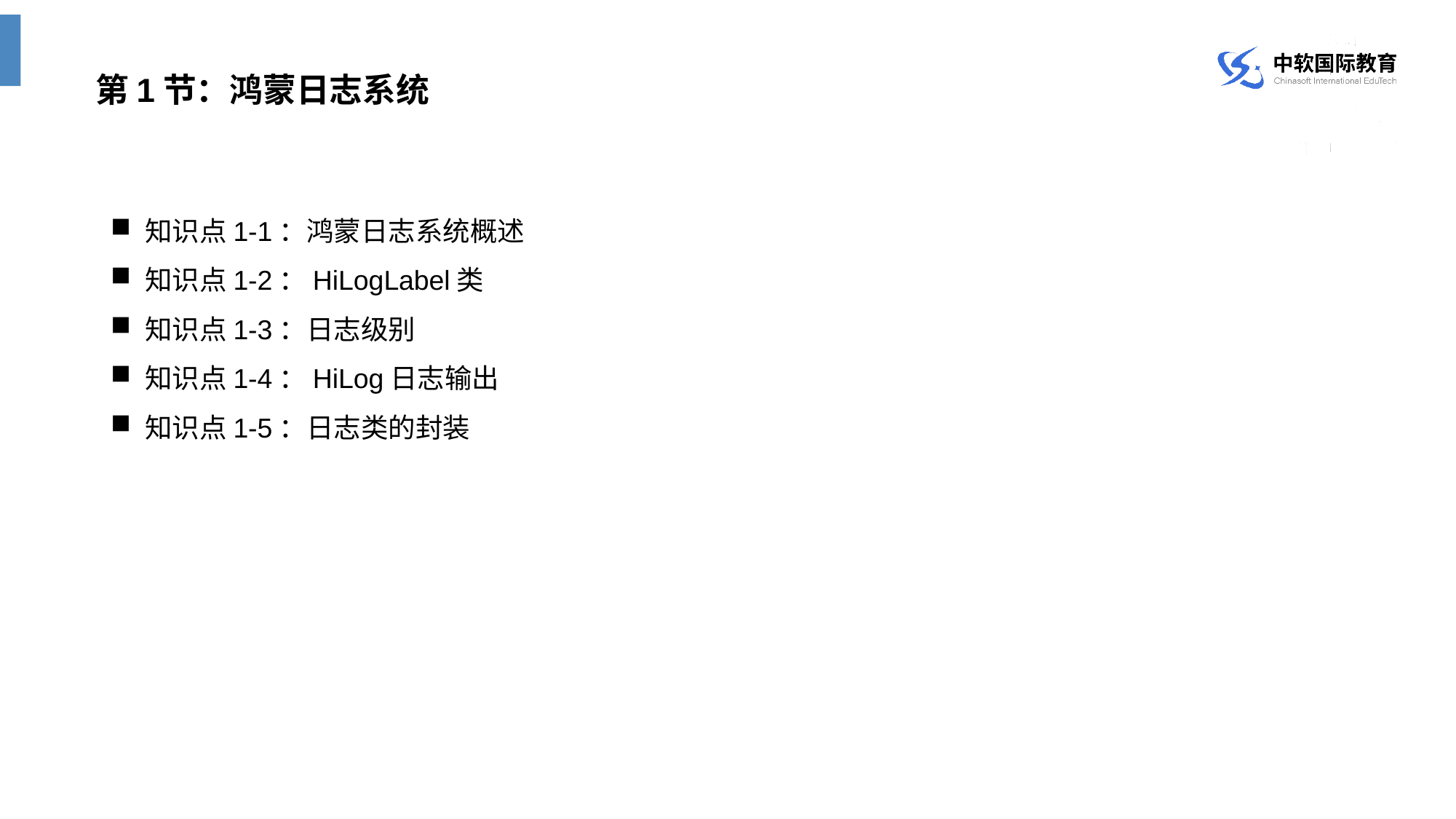

第1节：鸿蒙日志系统
知识点1-1：鸿蒙日志系统概述
知识点1-2：HiLogLabel类
知识点1-3：日志级别
知识点1-4：HiLog日志输出
知识点1-5：日志类的封装